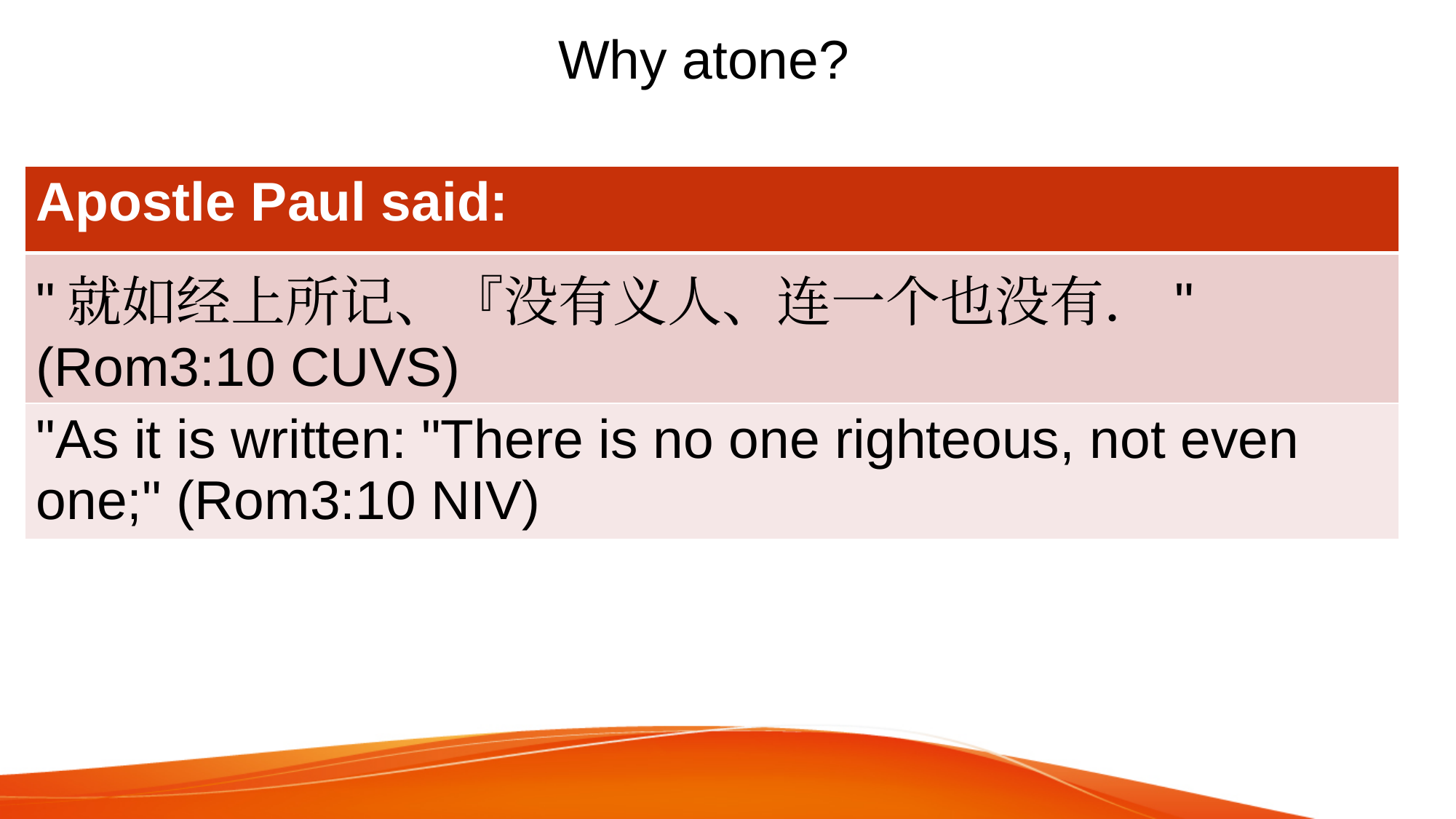

# Why atone?
| Apostle Paul said: |
| --- |
| "就如经上所记、『没有义人、连一个也没有．" (Rom3:10 CUVS) |
| "As it is written: "There is no one righteous, not even one;" (Rom3:10 NIV) |